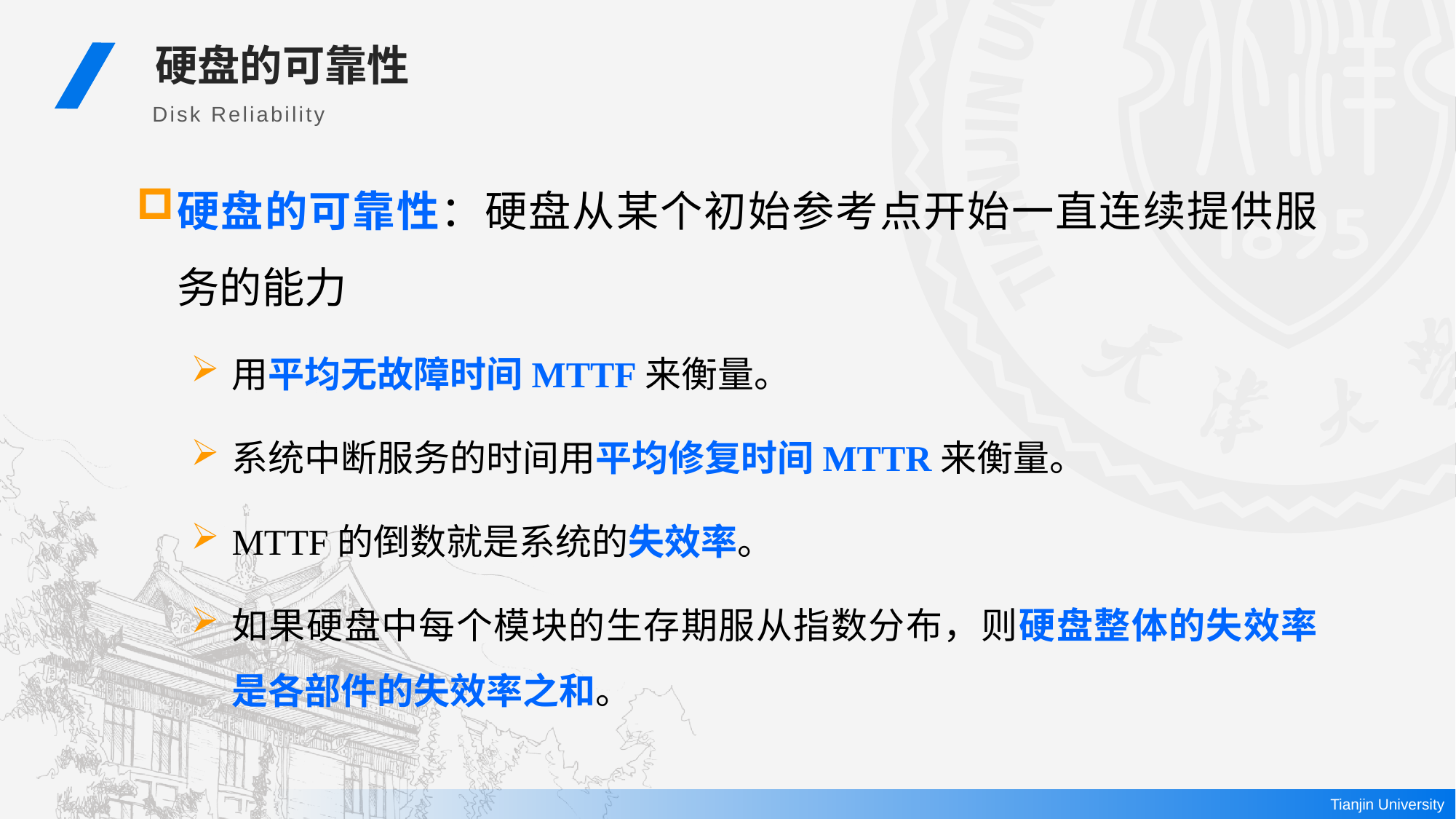

硬盘的可靠性
Disk Reliability
硬盘的可靠性：硬盘从某个初始参考点开始一直连续提供服务的能力
用平均无故障时间MTTF来衡量。
系统中断服务的时间用平均修复时间MTTR来衡量。
MTTF的倒数就是系统的失效率。
如果硬盘中每个模块的生存期服从指数分布，则硬盘整体的失效率是各部件的失效率之和。